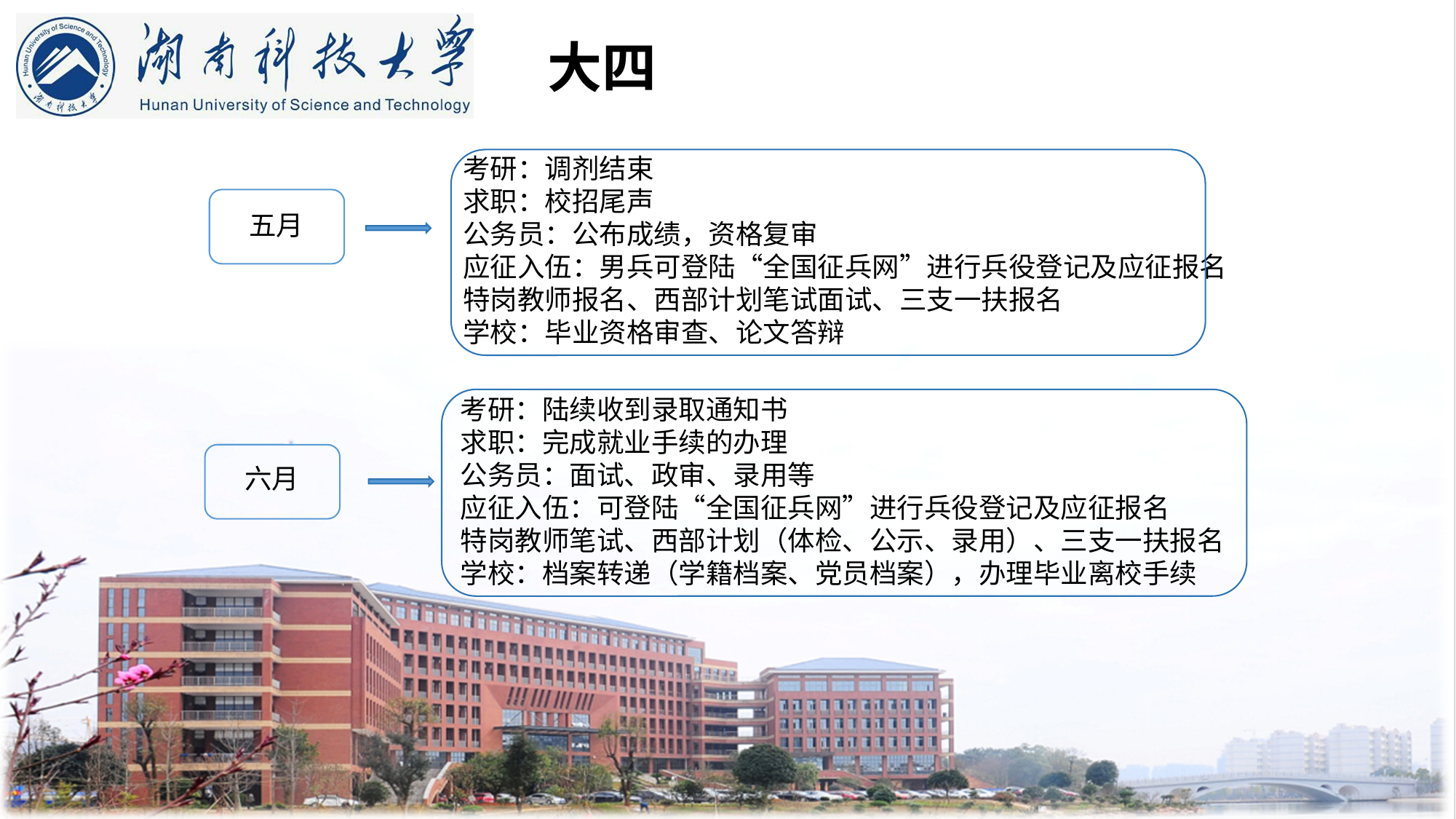

大四
考研：调剂结束
求职：校招尾声
公务员：公布成绩，资格复审
应征入伍：男兵可登陆“全国征兵网”进行兵役登记及应征报名
特岗教师报名、西部计划笔试面试、三支一扶报名
学校：毕业资格审查、论文答辩

五月

考研：陆续收到录取通知书
求职：完成就业手续的办理
公务员：面试、政审、录用等
应征入伍：可登陆“全国征兵网”进行兵役登记及应征报名
特岗教师笔试、西部计划（体检、公示、录用）、三支一扶报名
学校：档案转递（学籍档案、党员档案），办理毕业离校手续

六月